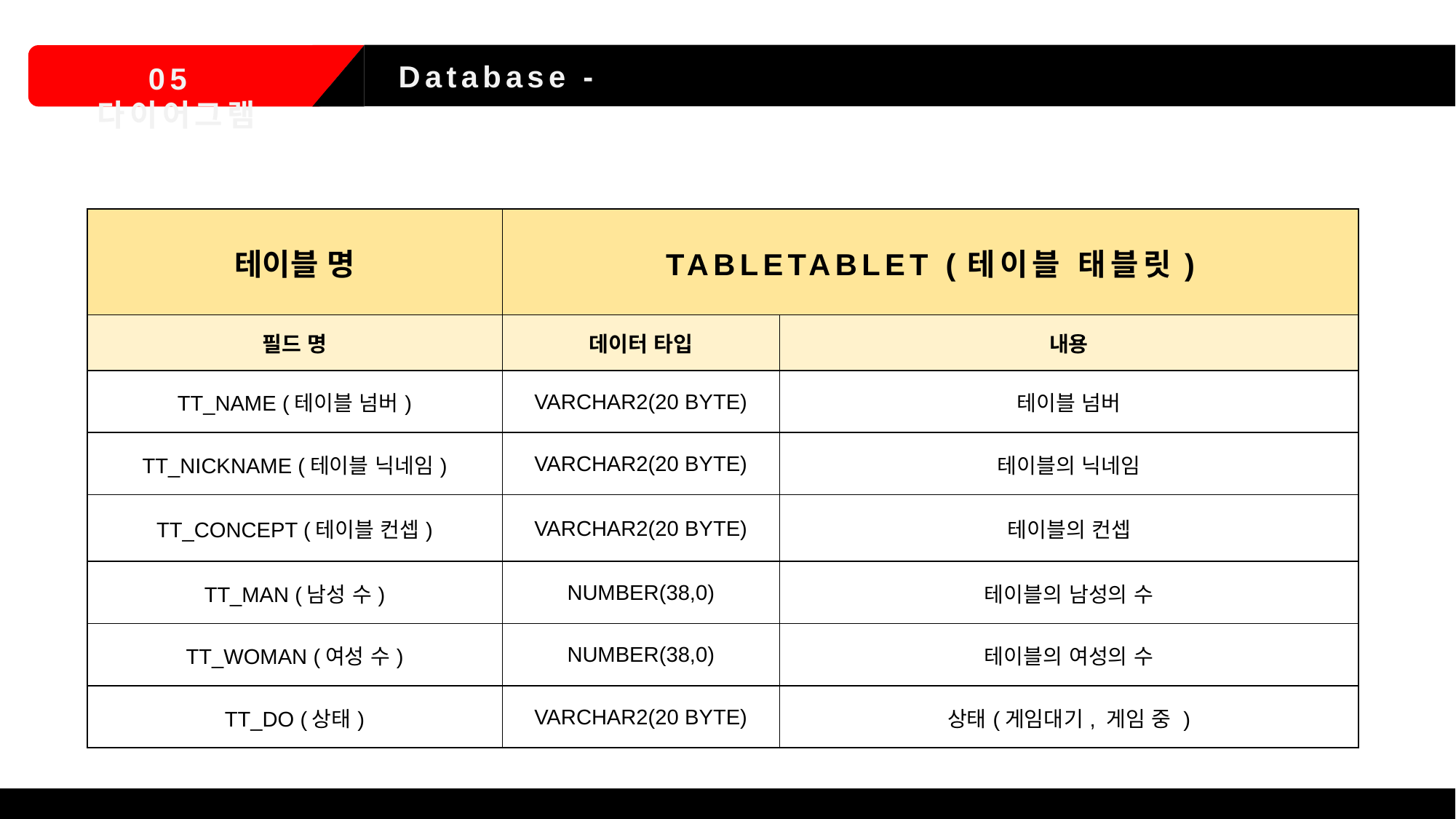

Database -테이블 오더
05  다이어그램
| 테이블 명 | TABLETABLET (테이블 태블릿) |  |
| --- | --- | --- |
| 필드 명 | 데이터 타입 | 내용 |
| TT\_NAME (테이블 넘버) | VARCHAR2(20 BYTE) | 테이블 넘버 |
| TT\_NICKNAME (테이블 닉네임) | VARCHAR2(20 BYTE) | 테이블의 닉네임 |
| TT\_CONCEPT (테이블 컨셉) | VARCHAR2(20 BYTE) | 테이블의 컨셉 |
| TT\_MAN (남성 수) | NUMBER(38,0) | 테이블의 남성의 수 |
| TT\_WOMAN (여성 수) | NUMBER(38,0) | 테이블의 여성의 수 |
| TT\_DO (상태) | VARCHAR2(20 BYTE) | 상태(게임대기, 게임 중 ) |